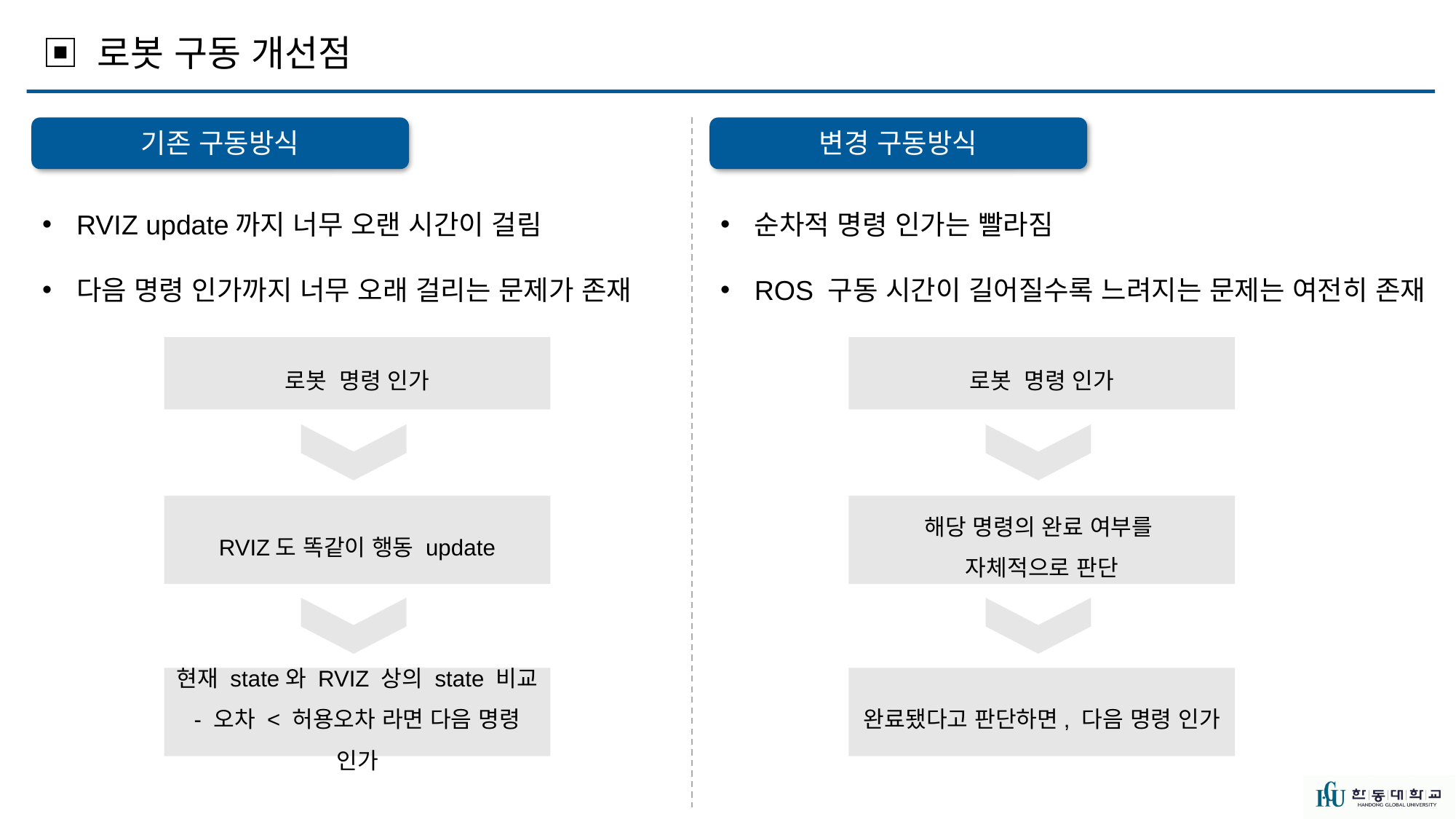

▣ 로봇 구동 개선점
기존 구동방식
변경 구동방식
RVIZ update까지 너무 오랜 시간이 걸림
다음 명령 인가까지 너무 오래 걸리는 문제가 존재
순차적 명령 인가는 빨라짐
ROS 구동 시간이 길어질수록 느려지는 문제는 여전히 존재
로봇  명령 인가

RVIZ도 똑같이 행동 update

현재 state와 RVIZ 상의 state 비교
- 오차 < 허용오차 라면 다음 명령 인가
로봇  명령 인가

해당 명령의 완료 여부를
자체적으로 판단

완료됐다고 판단하면, 다음 명령 인가